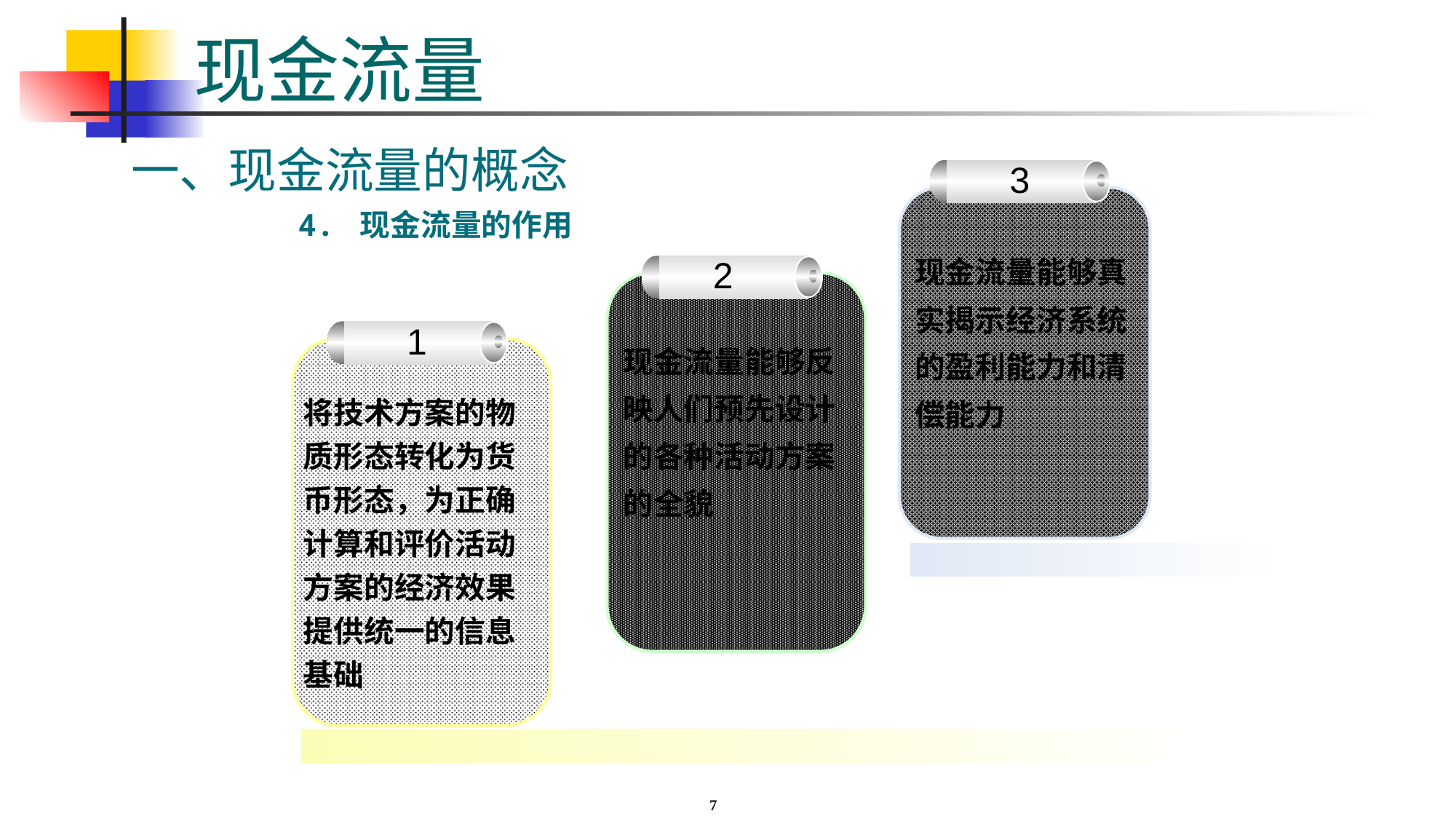

# 现金流量
一、现金流量的概念
3

现金流量能够真实揭示经济系统的盈利能力和清偿能力

4. 现金流量的作用
2

现金流量能够反映人们预先设计的各种活动方案的全貌

1

将技术方案的物质形态转化为货币形态，为正确计算和评价活动方案的经济效果提供统一的信息基础

7